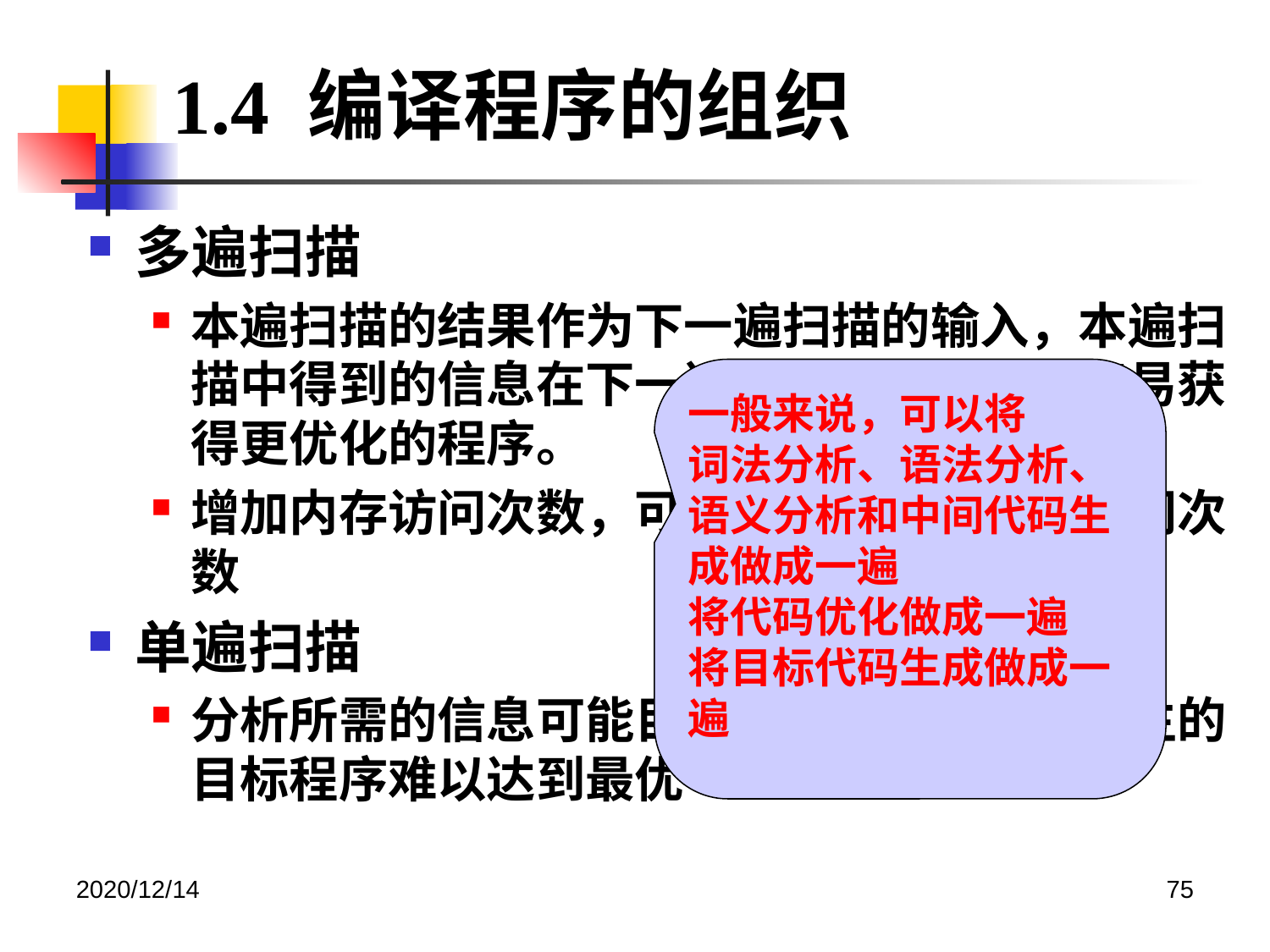

1.4 编译程序的组织
多遍扫描
本遍扫描的结果作为下一遍扫描的输入，本遍扫描中得到的信息在下一遍扫描中也有效，容易获得更优化的程序。
增加内存访问次数，可能增加外部存储的访问次数
单遍扫描
分析所需的信息可能目前尚未掌握，导致产生的目标程序难以达到最优
一般来说，可以将
词法分析、语法分析、语义分析和中间代码生成做成一遍
将代码优化做成一遍
将目标代码生成做成一遍
2020/12/14
75